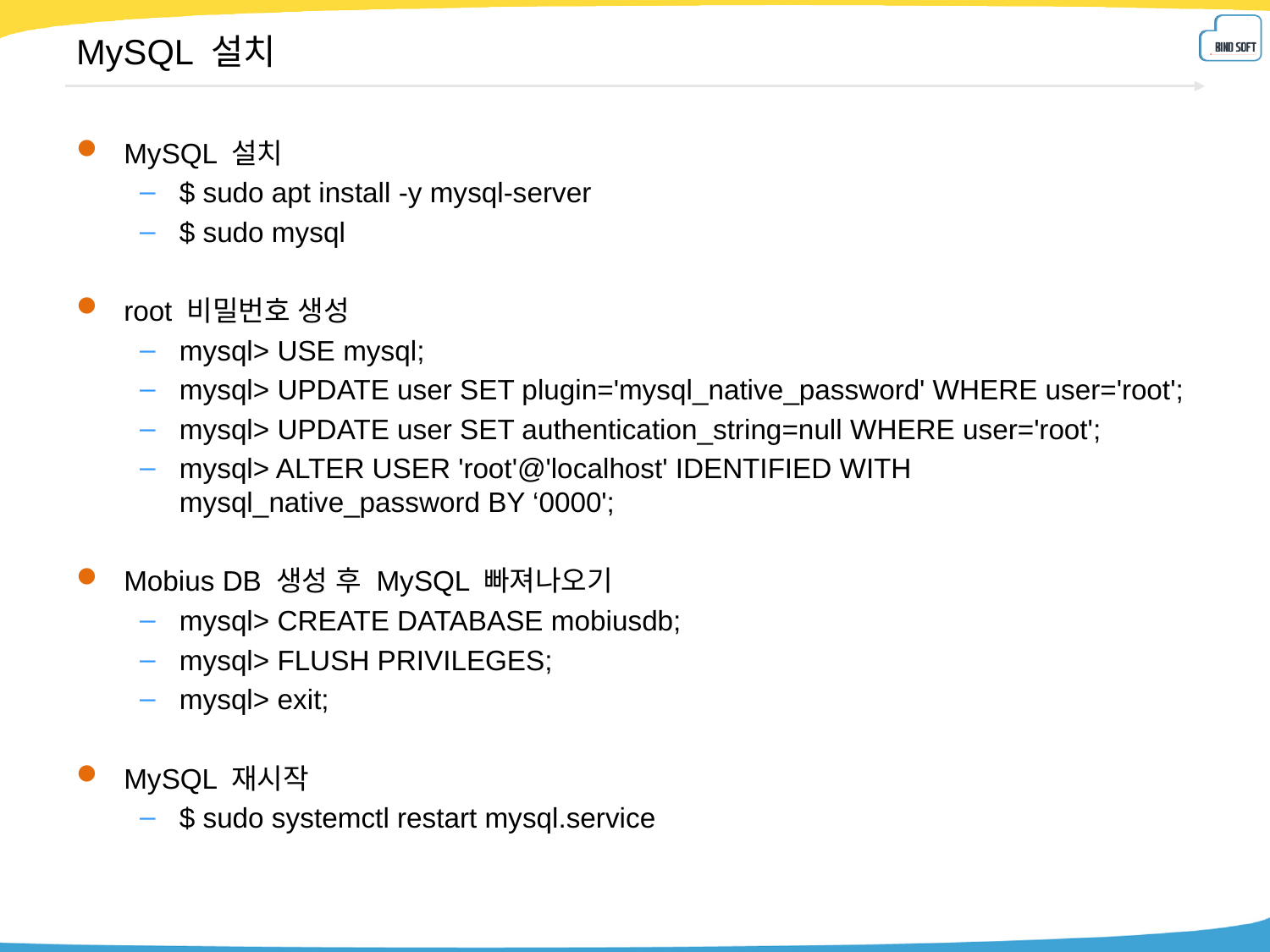

# MySQL 설치
MySQL 설치
$ sudo apt install -y mysql-server
$ sudo mysql

root 비밀번호 생성
mysql> USE mysql;
mysql> UPDATE user SET plugin='mysql_native_password' WHERE user='root';
mysql> UPDATE user SET authentication_string=null WHERE user='root';
mysql> ALTER USER 'root'@'localhost' IDENTIFIED WITH mysql_native_password BY ‘0000';

Mobius DB 생성 후 MySQL 빠져나오기
mysql> CREATE DATABASE mobiusdb;
mysql> FLUSH PRIVILEGES;
mysql> exit;

MySQL 재시작
$ sudo systemctl restart mysql.service